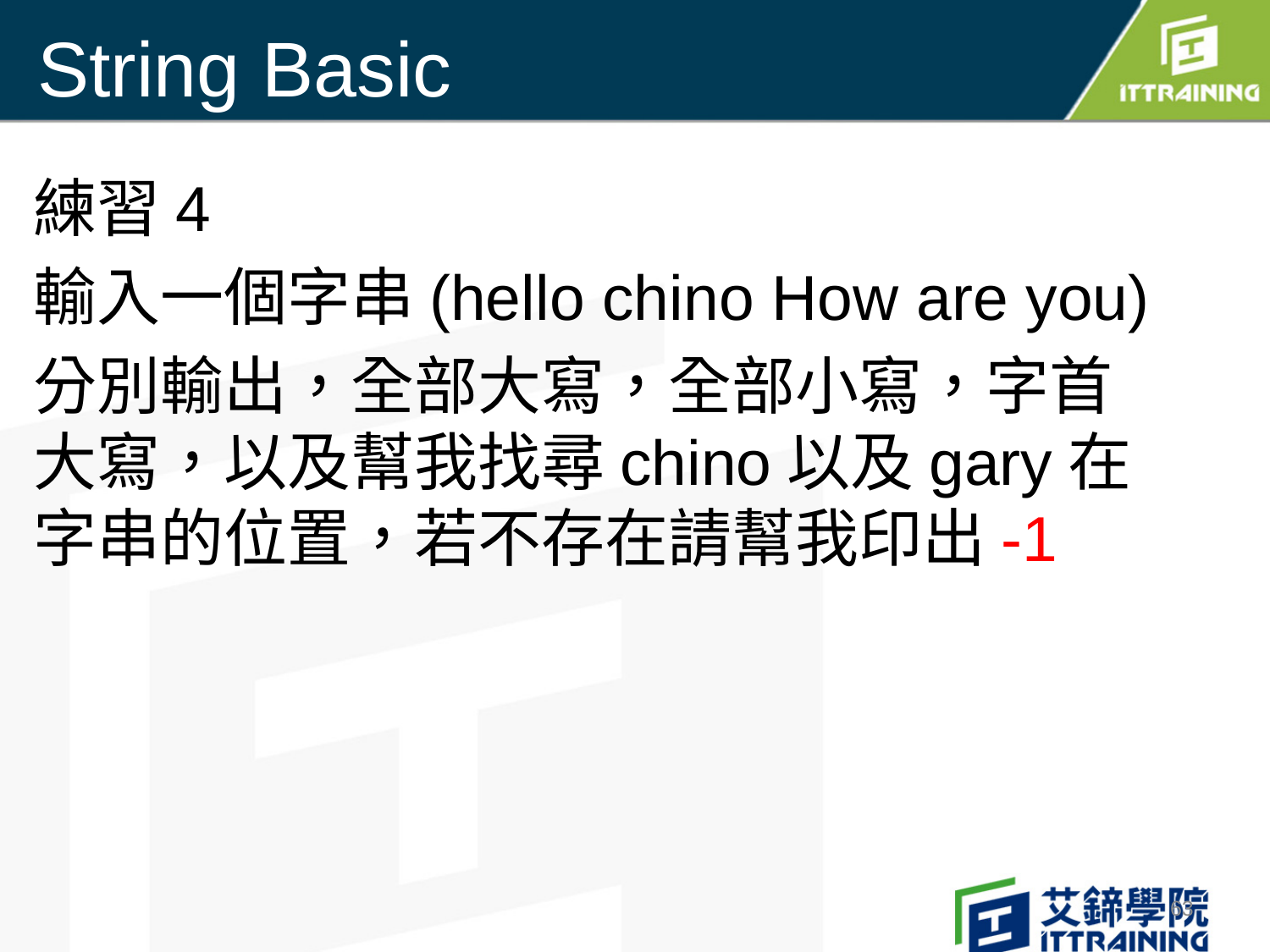

# String Basic
練習4
輸入一個字串(hello chino How are you)
分別輸出，全部大寫，全部小寫，字首大寫，以及幫我找尋chino以及gary在字串的位置，若不存在請幫我印出-1
63